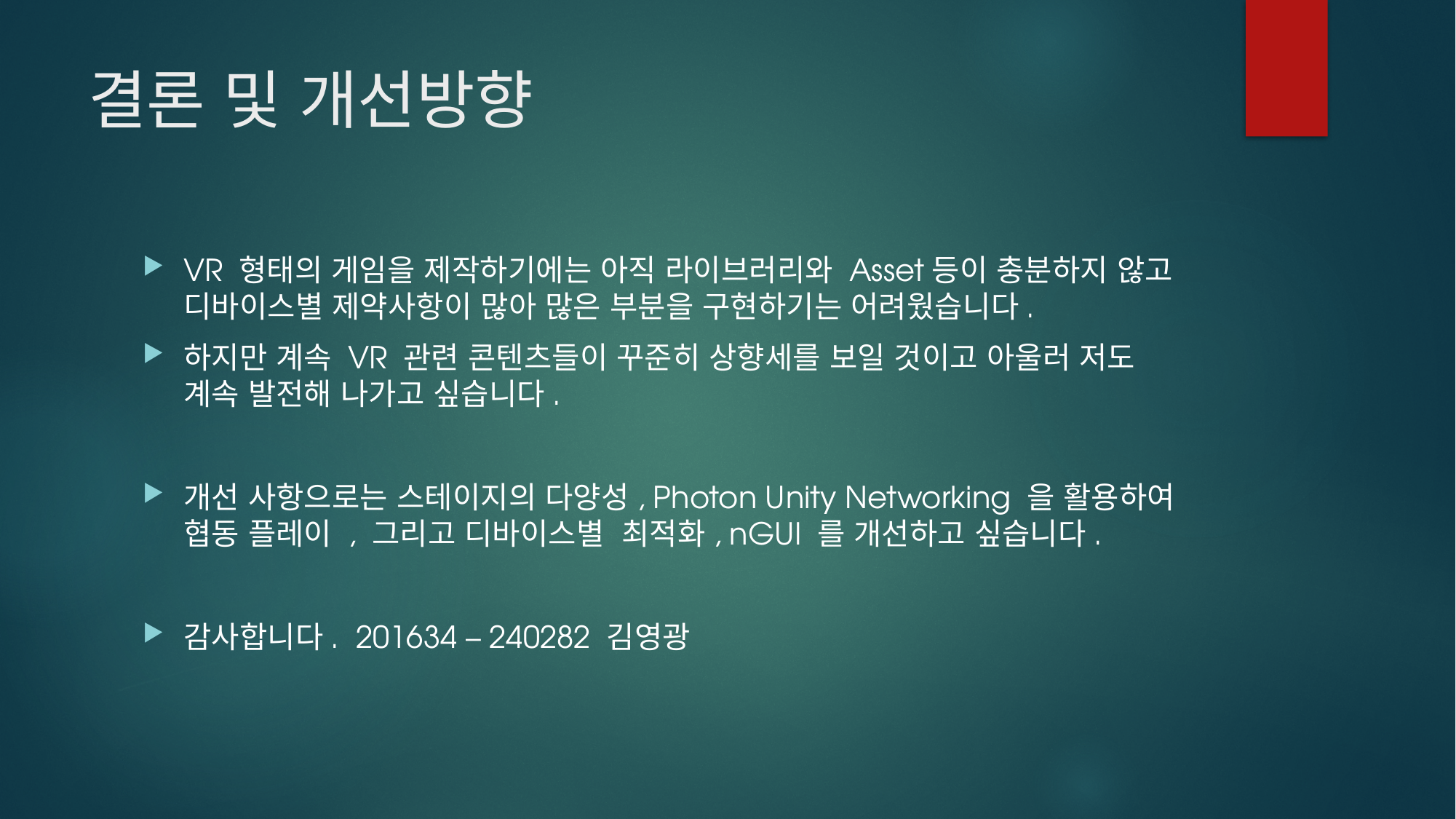

# 결론 및 개선방향
VR 형태의 게임을 제작하기에는 아직 라이브러리와 Asset등이 충분하지 않고  디바이스별 제약사항이 많아 많은 부분을 구현하기는 어려웠습니다.
하지만 계속 VR 관련 콘텐츠들이 꾸준히 상향세를 보일 것이고 아울러 저도  계속 발전해 나가고 싶습니다.

개선 사항으로는 스테이지의 다양성, Photon Unity Networking 을 활용하여 협동 플레이 , 그리고 디바이스별  최적화, nGUI 를 개선하고 싶습니다.

감사합니다.  201634 – 240282 김영광